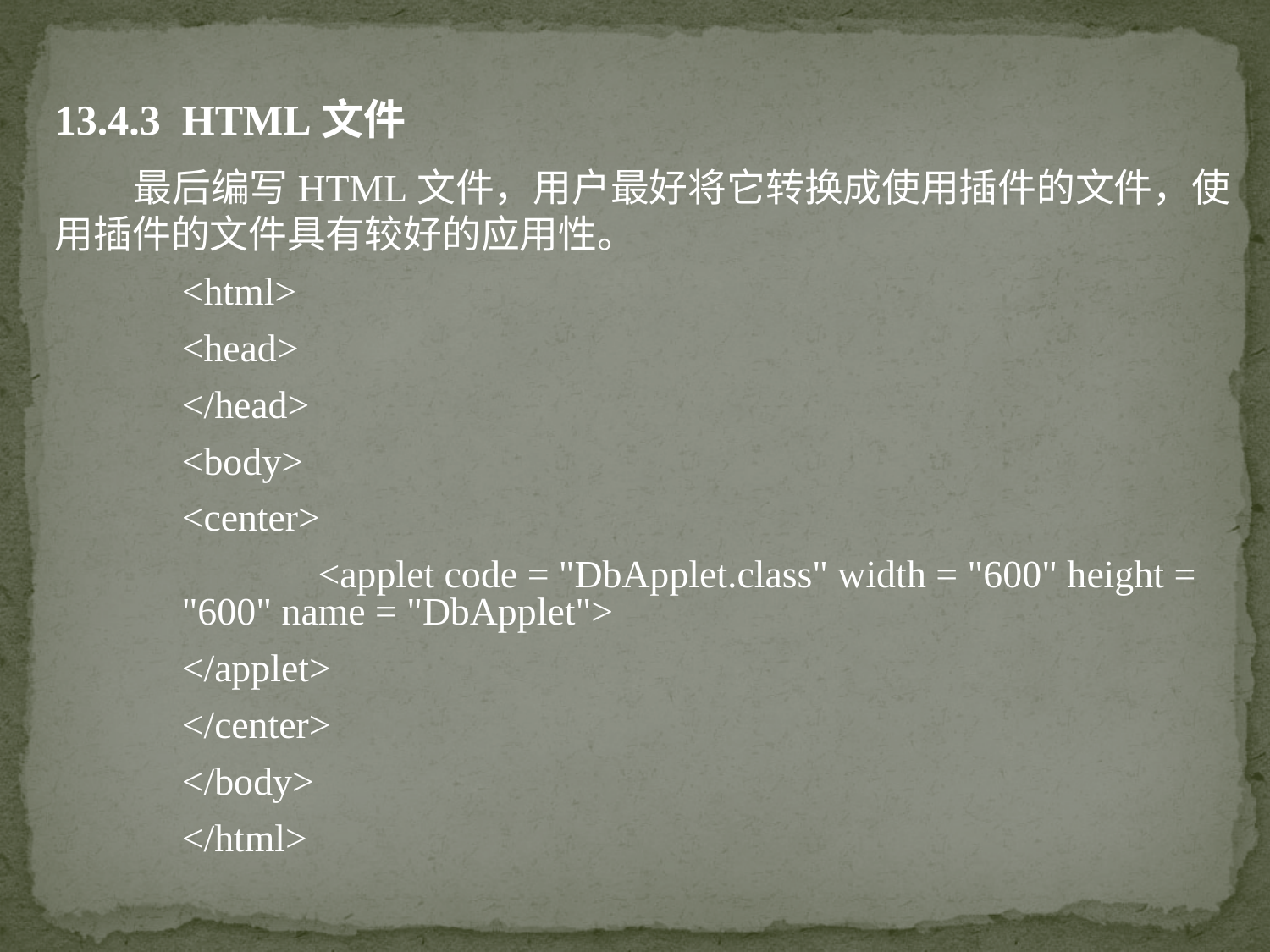

13.4.3  HTML文件
        最后编写HTML文件，用户最好将它转换成使用插件的文件，使用插件的文件具有较好的应用性。
<html>
<head>
</head>
<body>
<center>
              <applet code = "DbApplet.class" width = "600" height = "600" name = "DbApplet">
</applet>
</center>
</body>
</html>